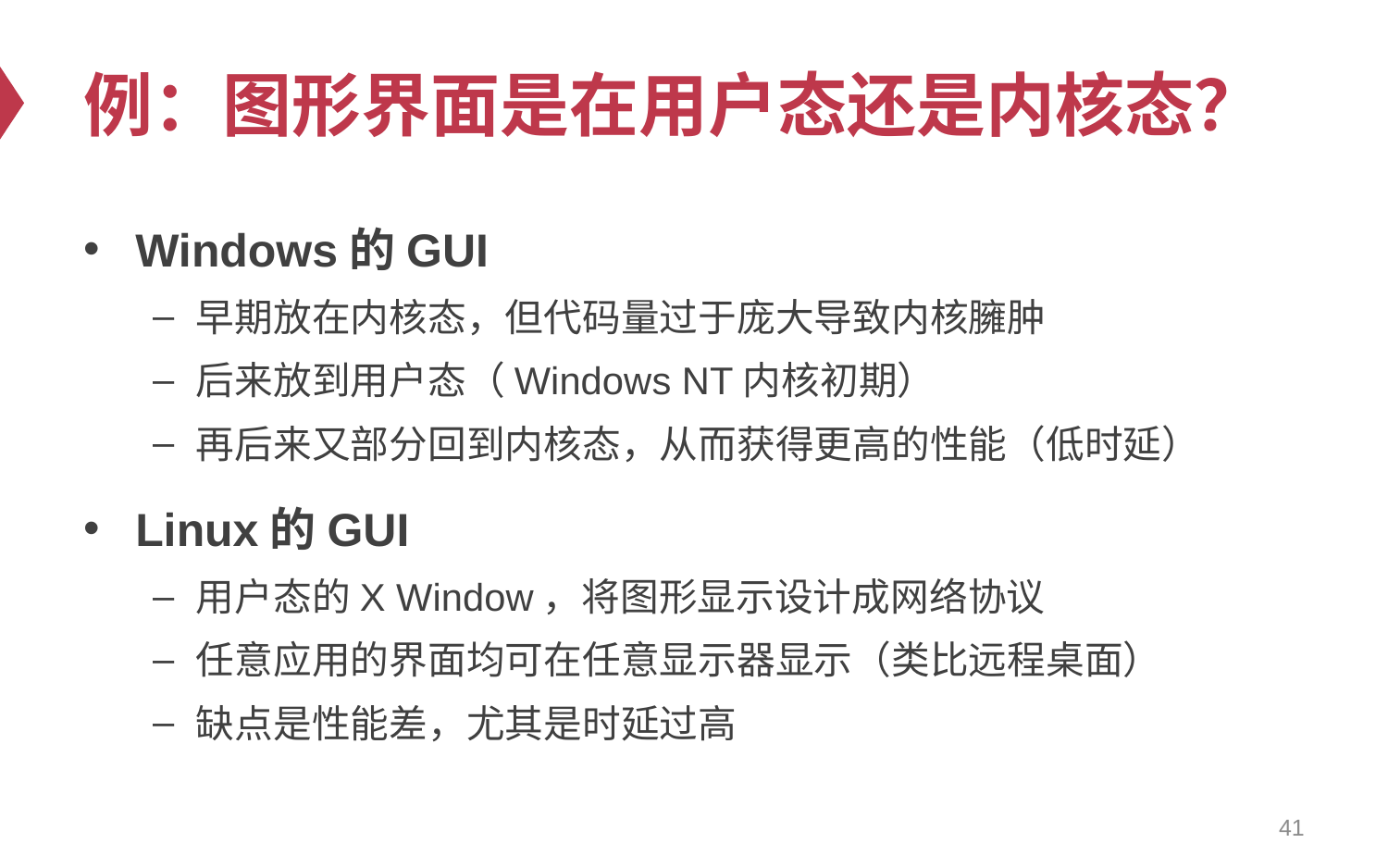

# 例：图形界面是在用户态还是内核态？
Windows的GUI
早期放在内核态，但代码量过于庞大导致内核臃肿
后来放到用户态（Windows NT内核初期）
再后来又部分回到内核态，从而获得更高的性能（低时延）
Linux的GUI
用户态的X Window，将图形显示设计成网络协议
任意应用的界面均可在任意显示器显示（类比远程桌面）
缺点是性能差，尤其是时延过高

41